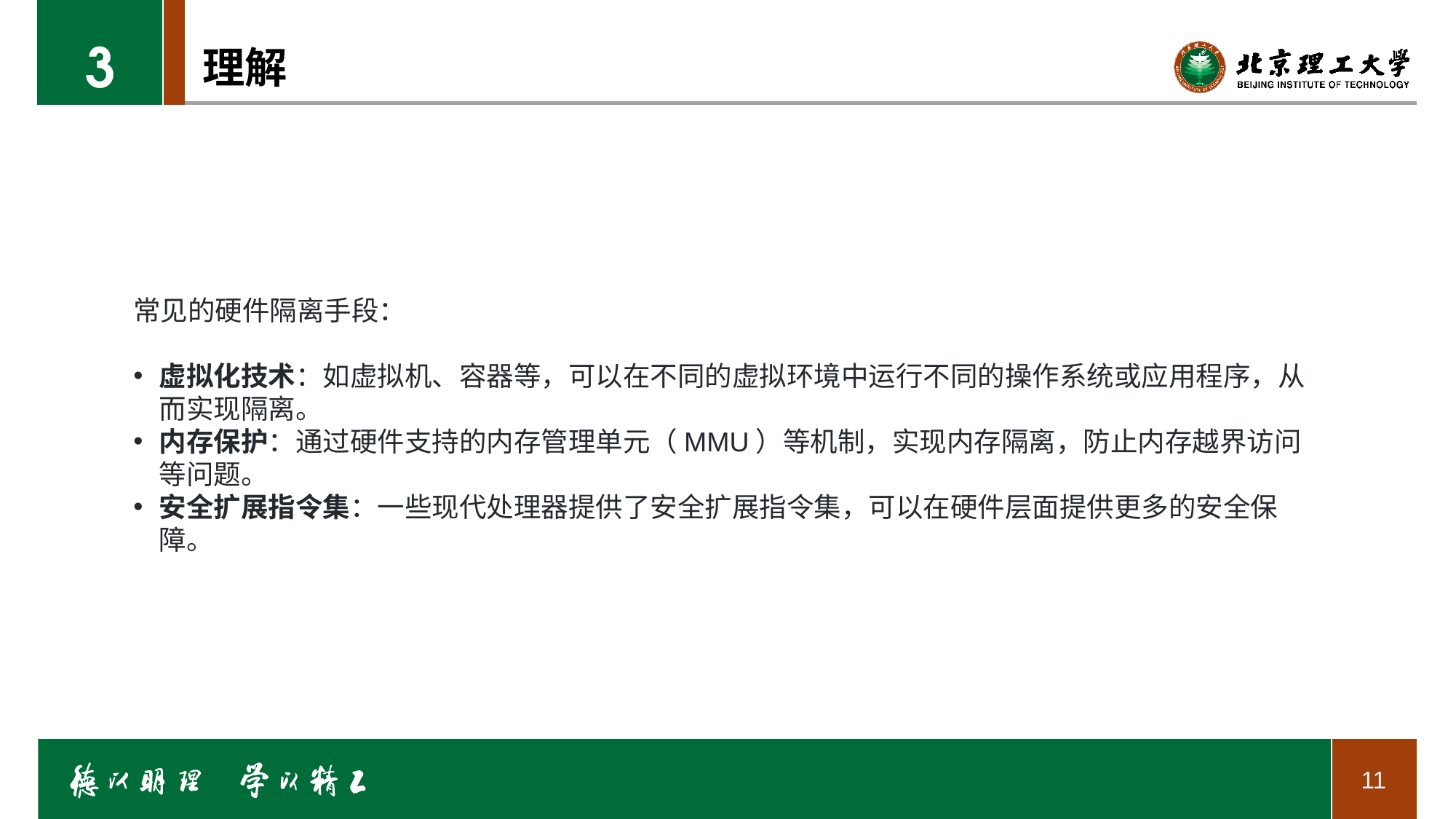

3
# 理解
常见的硬件隔离手段：

虚拟化技术：如虚拟机、容器等，可以在不同的虚拟环境中运行不同的操作系统或应用程序，从而实现隔离。
内存保护：通过硬件支持的内存管理单元（MMU）等机制，实现内存隔离，防止内存越界访问等问题。
安全扩展指令集：一些现代处理器提供了安全扩展指令集，可以在硬件层面提供更多的安全保障。